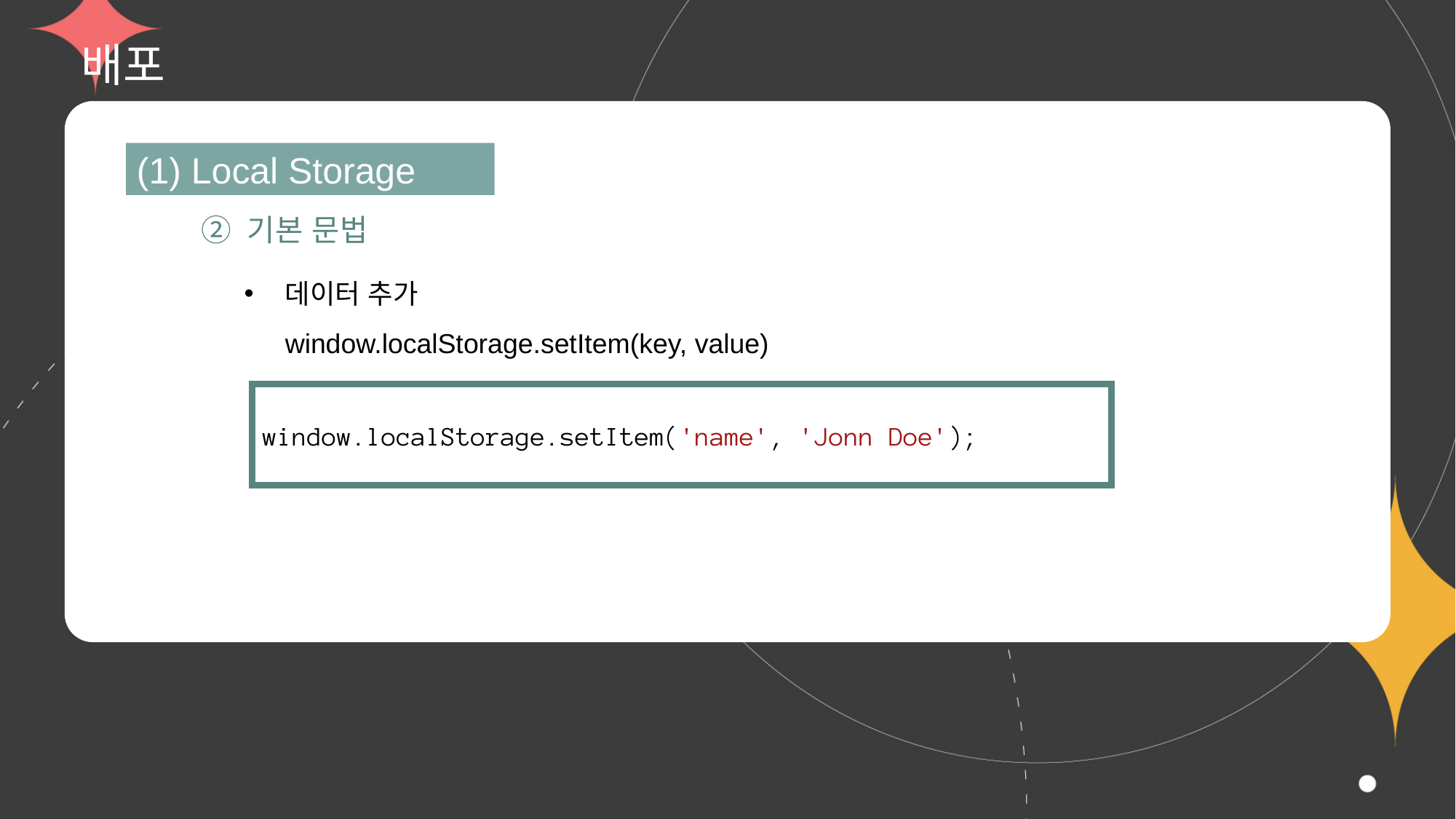

# 배포
(1) Local Storage
② 기본 문법
데이터 추가
window.localStorage.setItem(key, value)
window.localStorage.setItem('name', 'Jonn Doe');